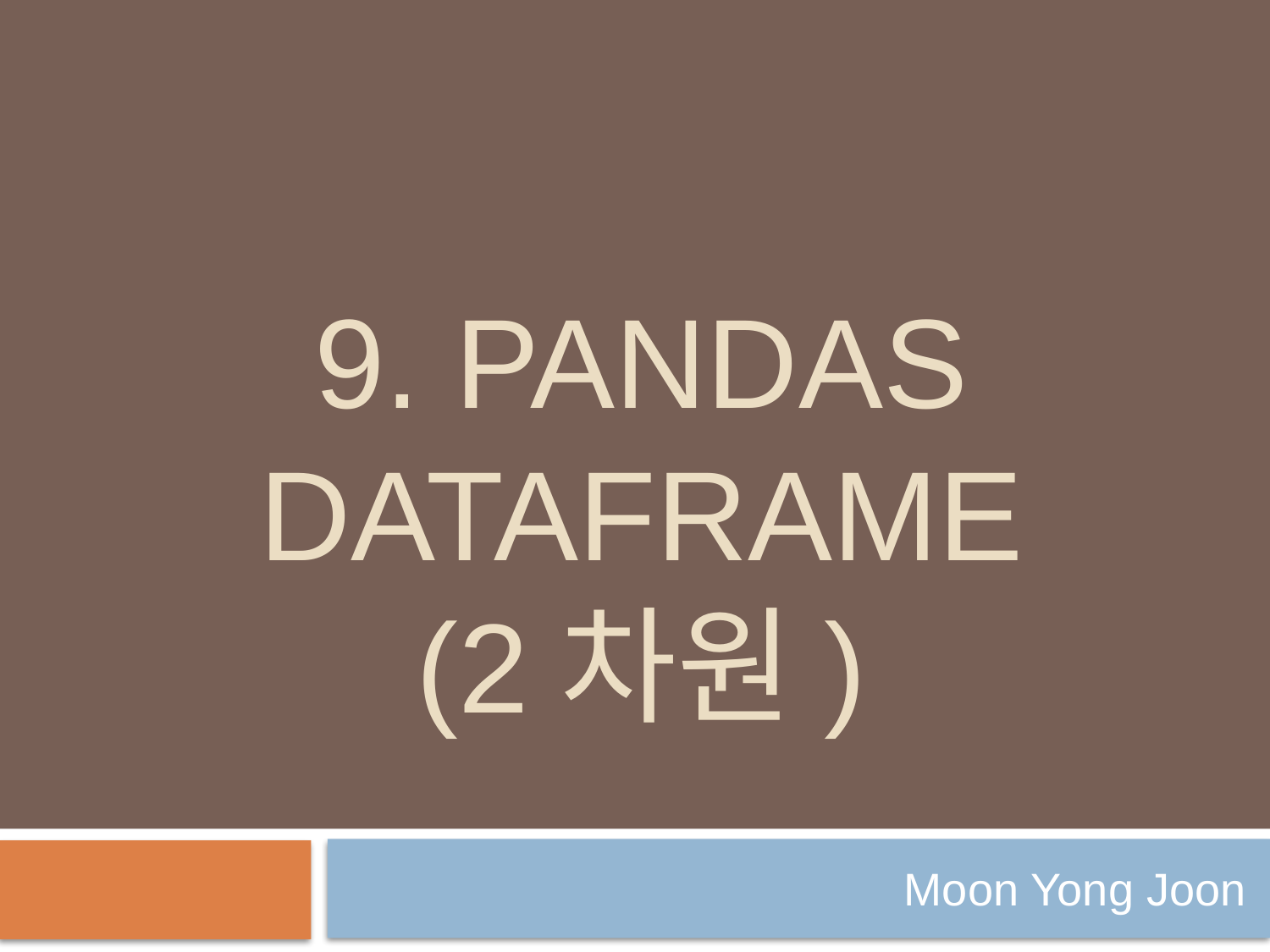

# 9. Pandas DataFrame (2차원)
Moon Yong Joon